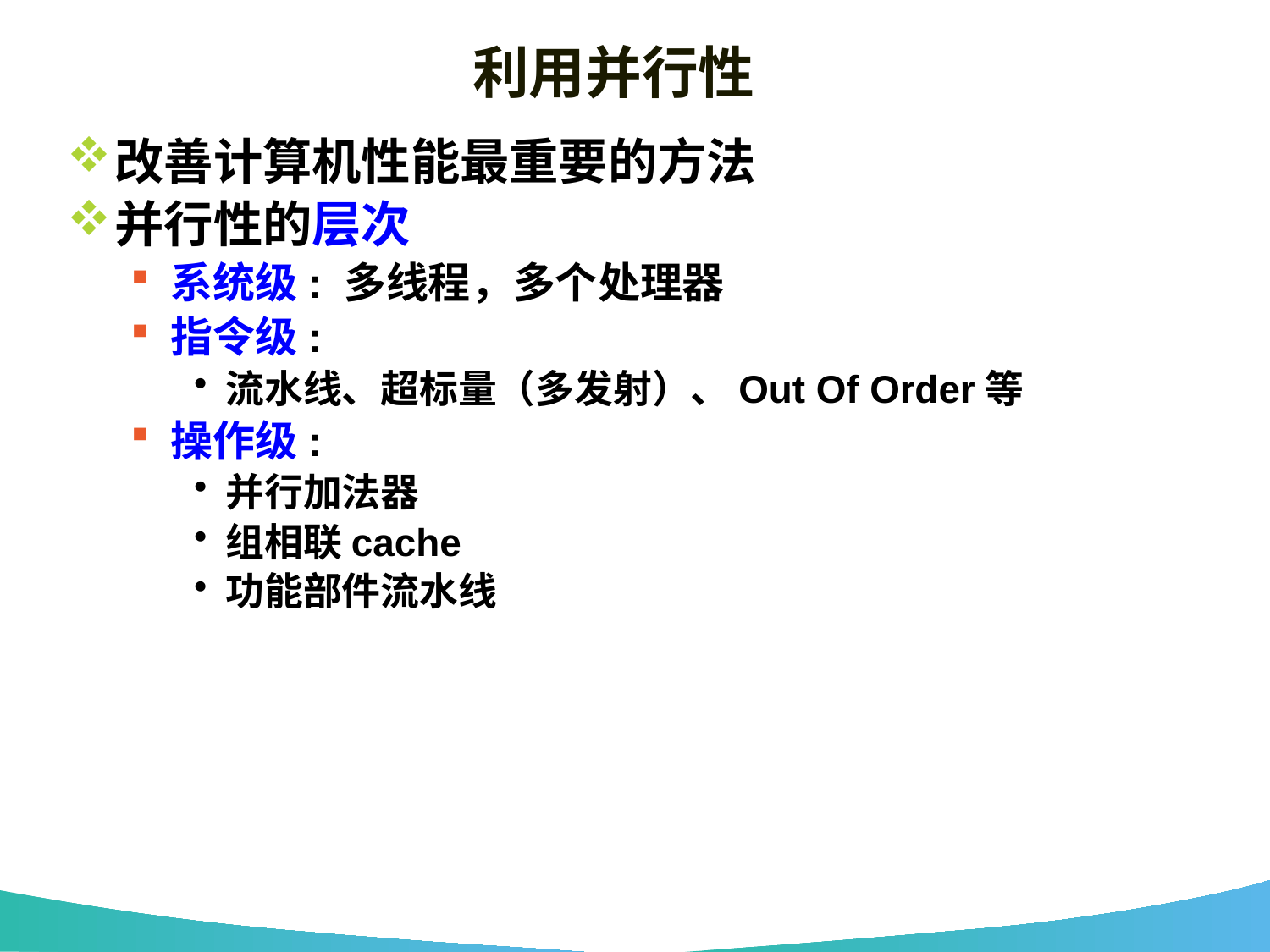

# 利用并行性
改善计算机性能最重要的方法
并行性的层次
系统级: 多线程，多个处理器
指令级:
流水线、超标量（多发射）、Out Of Order等
操作级:
并行加法器
组相联cache
功能部件流水线